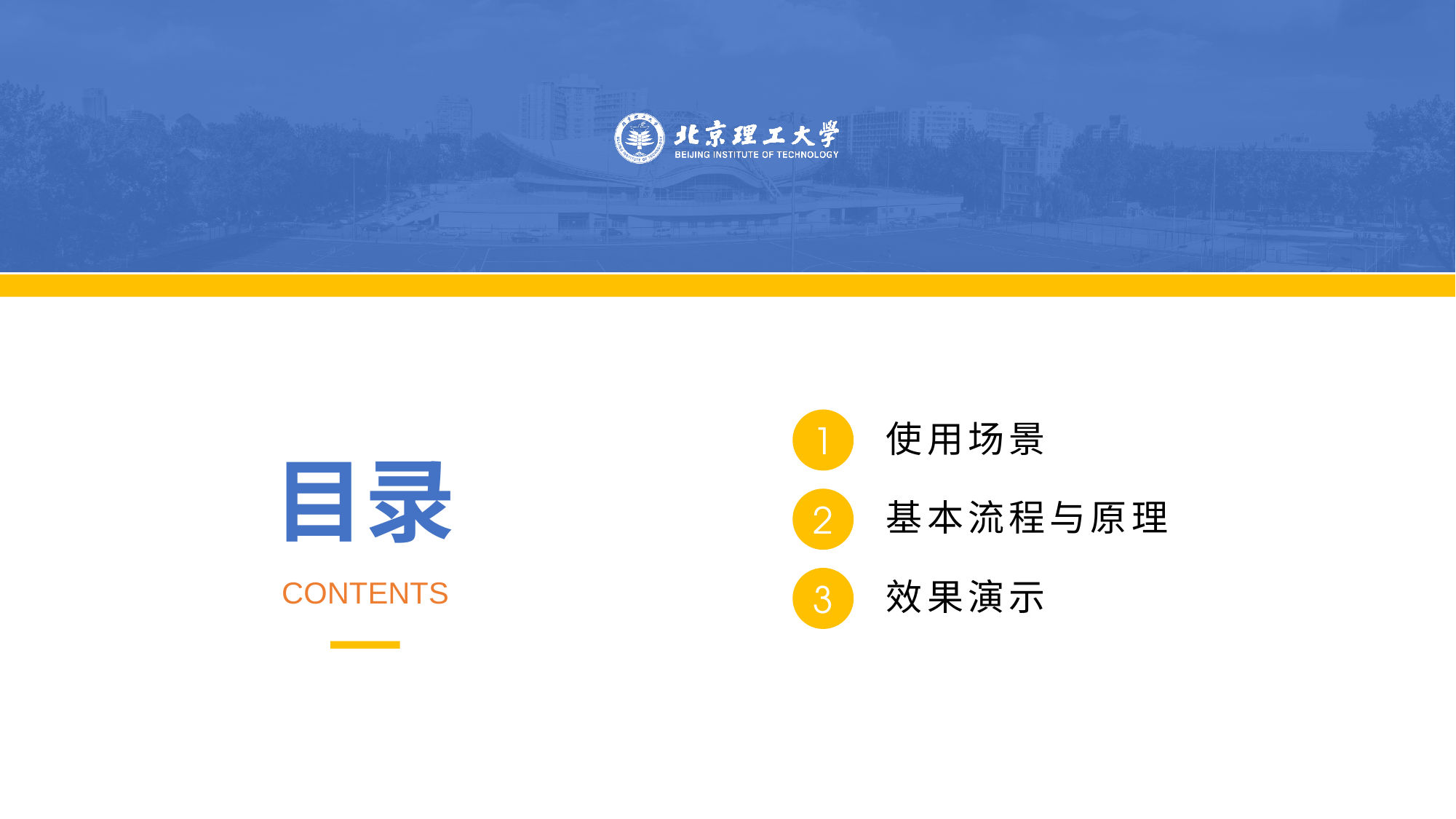

1
使用场景
目录
2
基本流程与原理
3
效果演示
CONTENTS